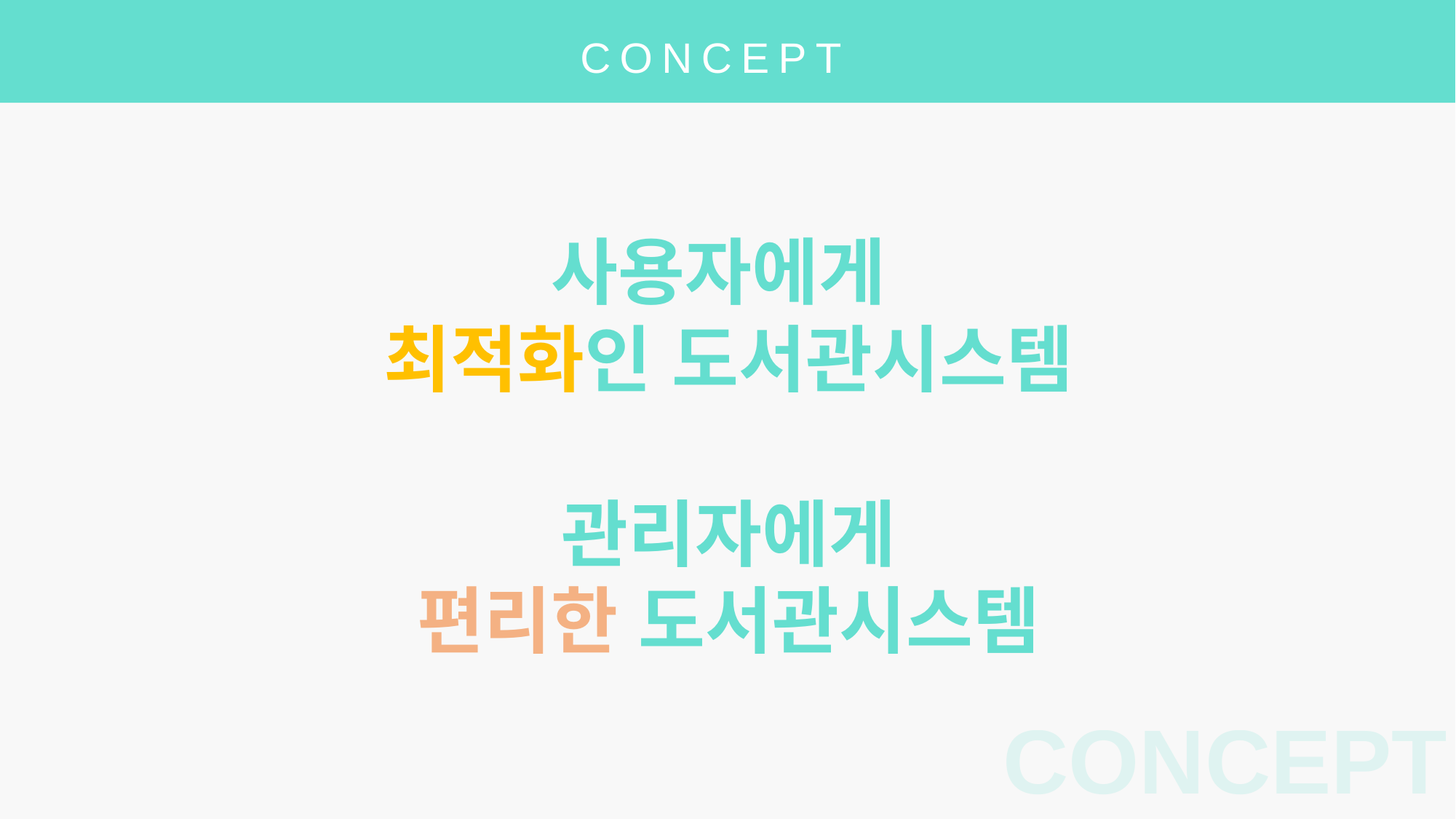

CONCEPT
사용자에게
최적화인 도서관시스템

관리자에게
편리한 도서관시스템
CONCEPT